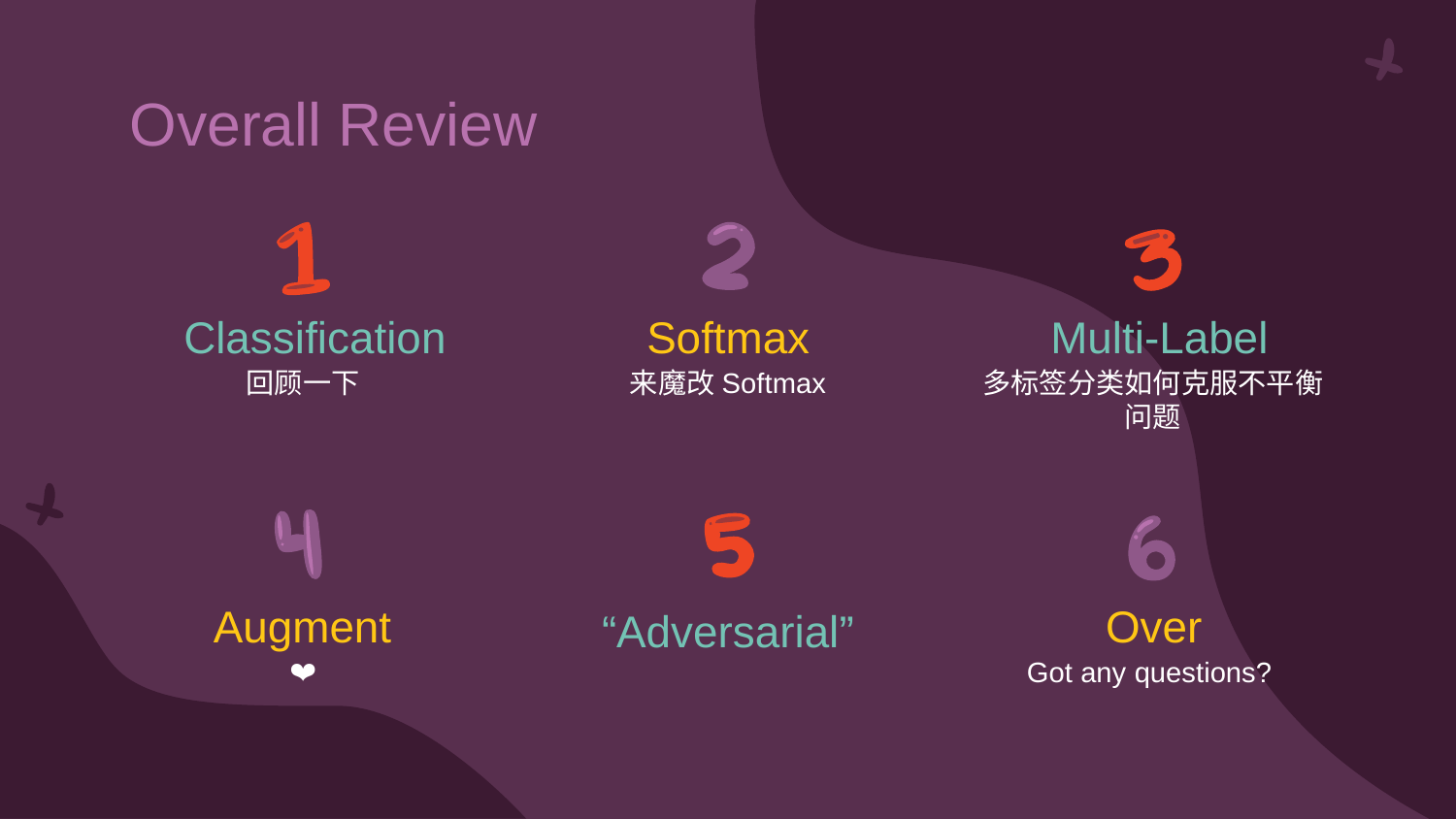

# Overall Review

Classification
Softmax
Multi-Label
回顾一下
来魔改Softmax
多标签分类如何克服不平衡问题

Augment
Over
“Adversarial”
❤

Got any questions?